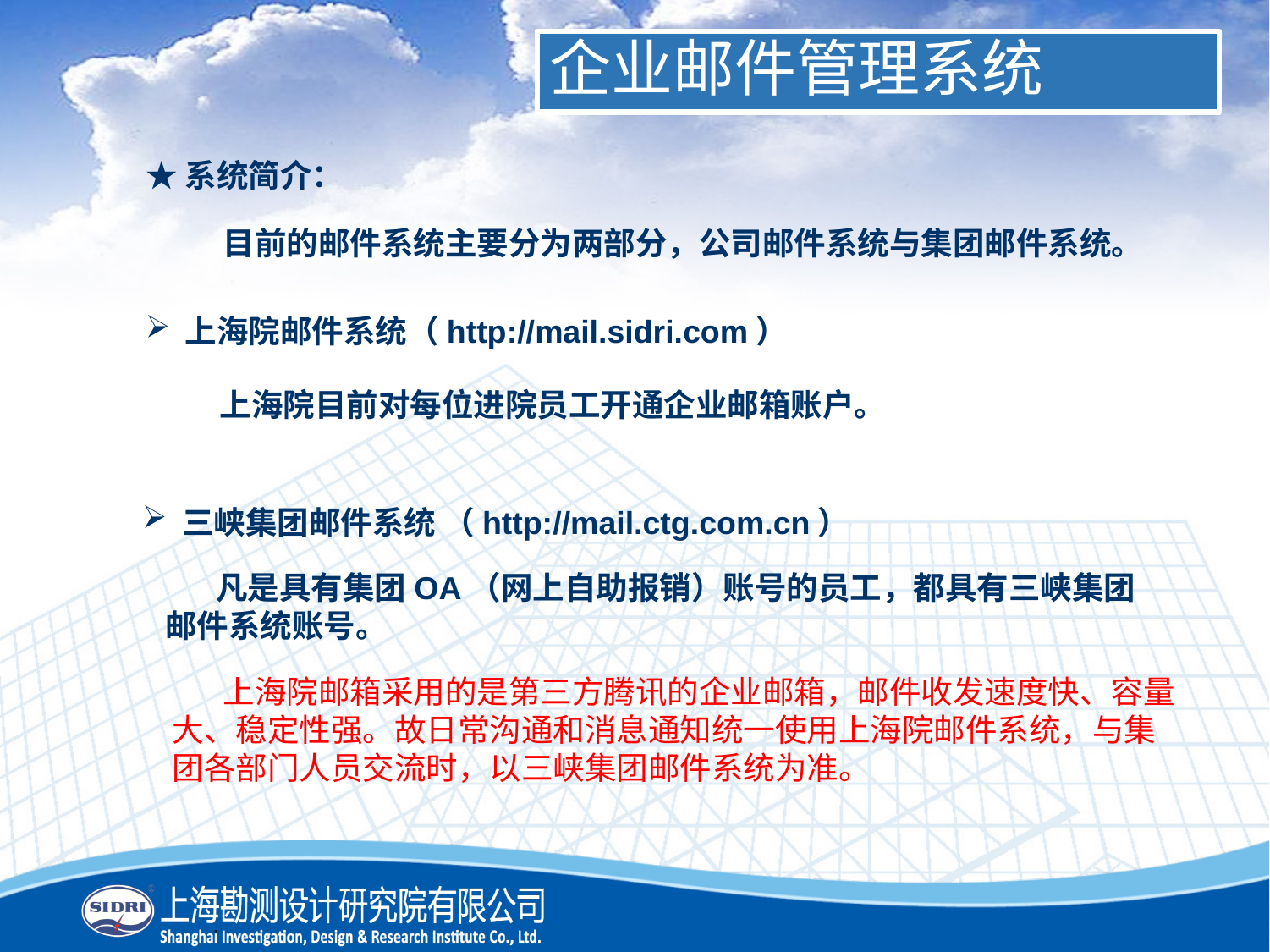

企业邮件管理系统
★系统简介：
      目前的邮件系统主要分为两部分，公司邮件系统与集团邮件系统。
上海院邮件系统（http://mail.sidri.com）
      上海院目前对每位进院员工开通企业邮箱账户。
三峡集团邮件系统 （http://mail.ctg.com.cn）
      凡是具有集团OA（网上自助报销）账号的员工，都具有三峡集团邮件系统账号。
      上海院邮箱采用的是第三方腾讯的企业邮箱，邮件收发速度快、容量大、稳定性强。故日常沟通和消息通知统一使用上海院邮件系统，与集团各部门人员交流时，以三峡集团邮件系统为准。